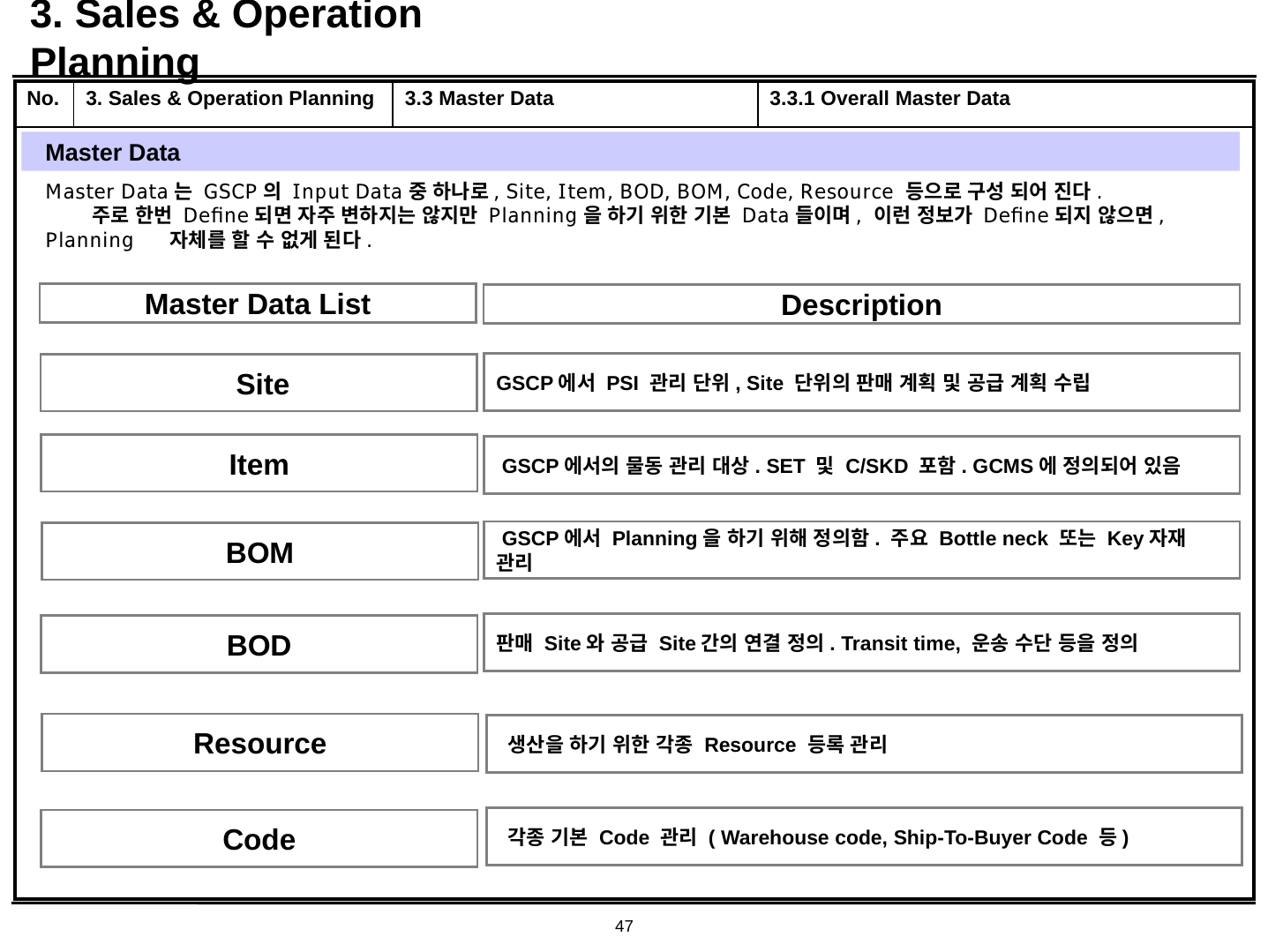

# 3. Sales & Operation Planning
| No. | 3. Sales & Operation Planning | 3.3 Master Data | 3.3.1 Overall Master Data |
| --- | --- | --- | --- |
|  |  |  |  |
Master Data
Master Data는 GSCP의 Input Data중 하나로, Site, Item, BOD, BOM, Code, Resource 등으로 구성 되어 진다.                             주로 한번 Define되면 자주 변하지는 않지만 Planning을 하기 위한 기본 Data들이며, 이런 정보가 Define되지 않으면, Planning     자체를 할 수 없게 된다.
Master Data List
Description
GSCP에서 PSI 관리 단위, Site 단위의 판매 계획 및 공급 계획 수립
 Site
Item
 GSCP에서의 물동 관리 대상. SET 및 C/SKD 포함. GCMS에 정의되어 있음
 GSCP에서 Planning을 하기 위해 정의함. 주요 Bottle neck 또는 Key자재 관리
BOM
판매 Site와 공급 Site간의 연결 정의. Transit time, 운송 수단 등을 정의
BOD
Resource
 생산을 하기 위한 각종 Resource 등록 관리
 각종 기본 Code 관리 ( Warehouse code, Ship-To-Buyer Code 등)
Code
47